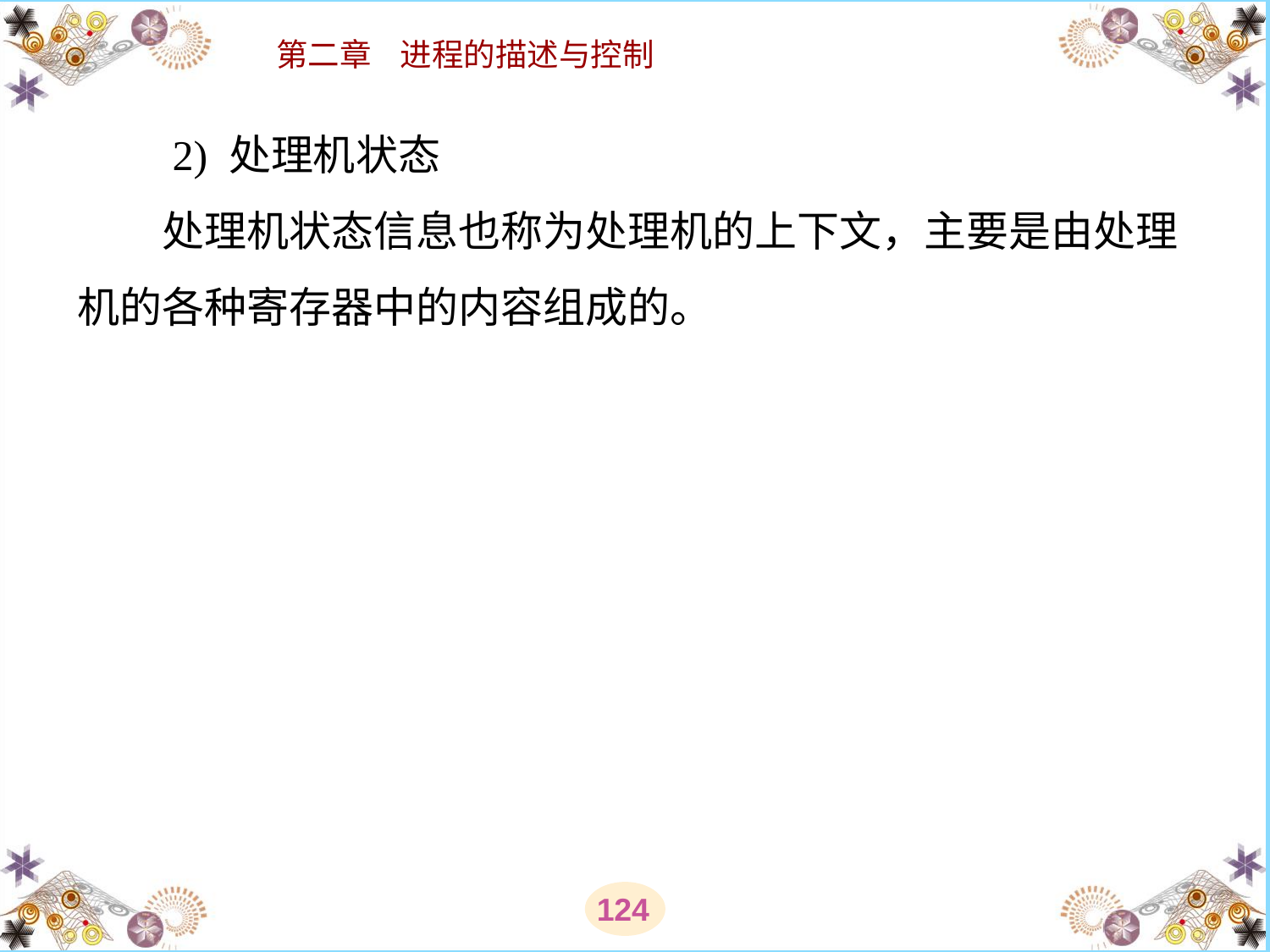

# 2) 处理机状态 　　处理机状态信息也称为处理机的上下文，主要是由处理机的各种寄存器中的内容组成的。